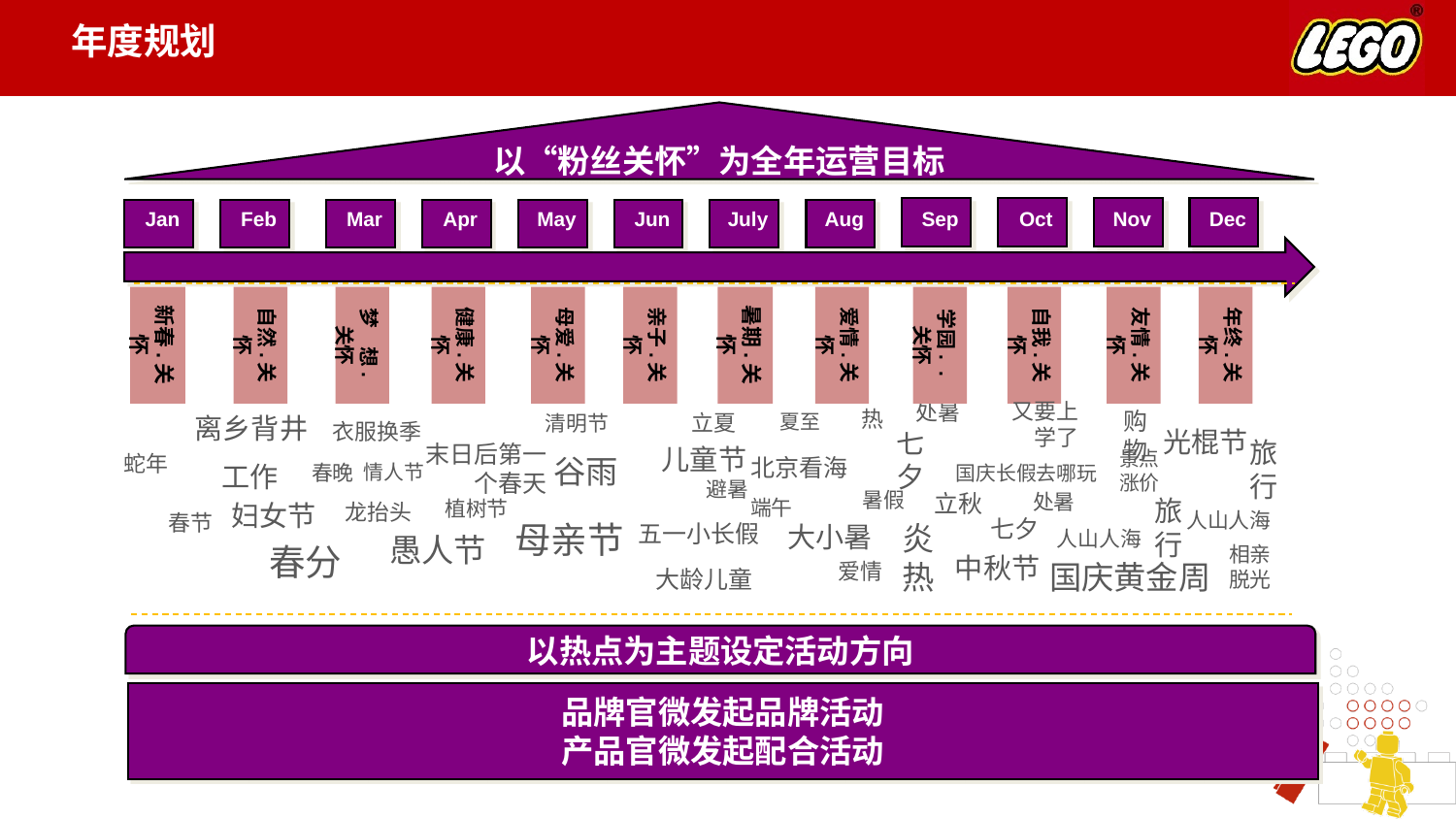

年度规划
以“粉丝关怀”为全年运营目标

Jan

Feb

Mar

Apr

May
Jun

July

Aug
Sep
Oct
Nov
Dec

新春.关怀
自然.关怀
梦    想.关怀
健康.关怀
母爱.关怀
亲子.关怀
暑期.关怀
爱情.关怀
学园.  .关怀
自我.关怀
友情.关怀
年终.关怀
又要上学了
处暑
热
购物
立夏
夏至
离乡背井
清明节
衣服换季
光棍节
七夕
旅行
末日后第一个春天
儿童节
景点涨价
蛇年
谷雨
北京看海
春晚
工作
情人节
国庆长假去哪玩
避暑
暑假
立秋
处暑
旅行
端午
植树节
龙抬头
妇女节
人山人海
春节
七夕
母亲节
五一小长假
炎热
大小暑
人山人海
愚人节
春分
相亲脱光
中秋节
爱情
国庆黄金周
大龄儿童
以热点为主题设定活动方向
品牌官微发起品牌活动
产品官微发起配合活动